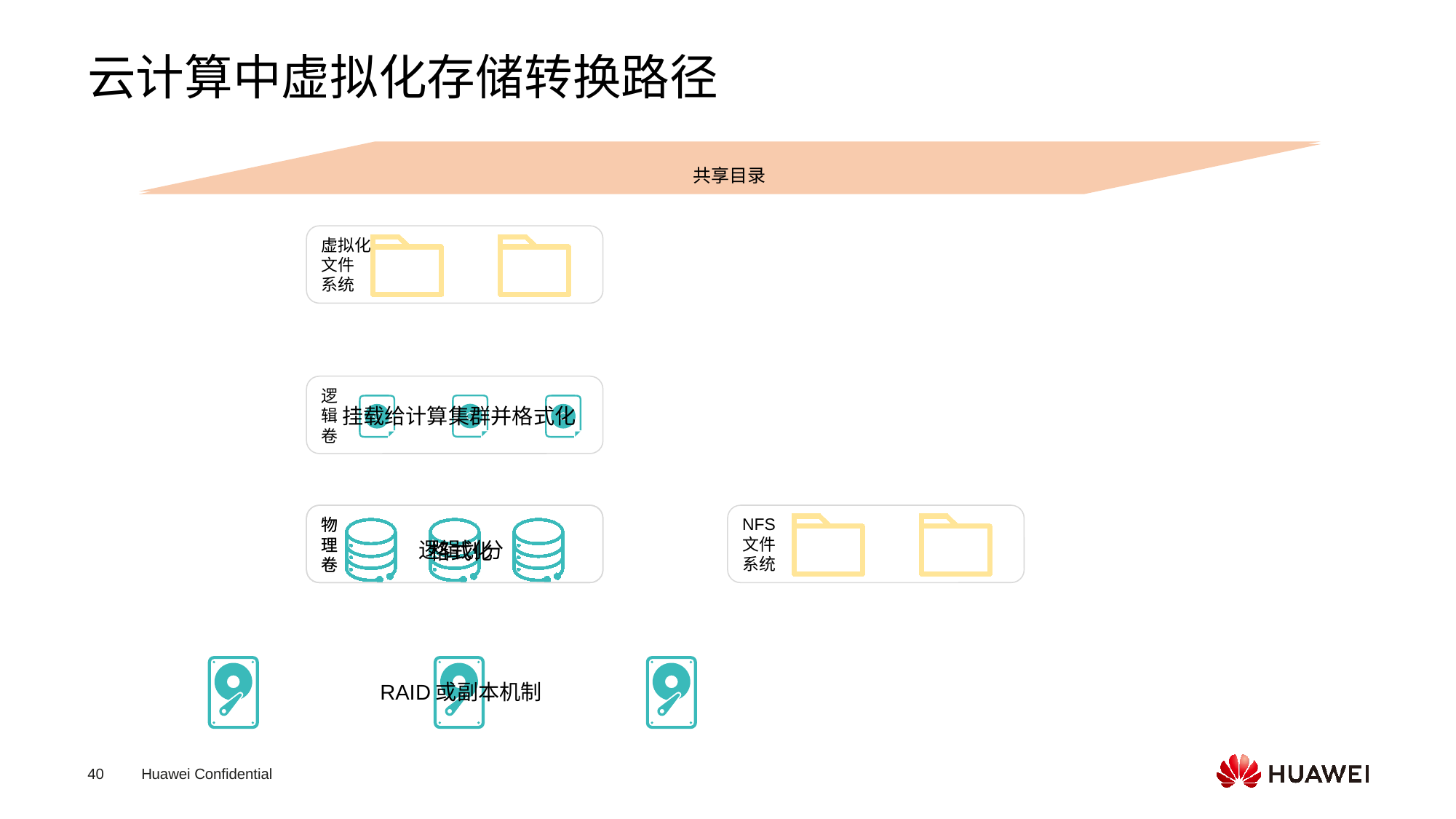

# 云计算中虚拟化存储转换路径
共享目录
共享目录
虚拟化
文件
系统

逻
辑
卷

挂载给计算集群并格式化
物
理
卷

物
理
卷

NFS
文件
系统

逻辑划分
格式化

RAID或副本机制